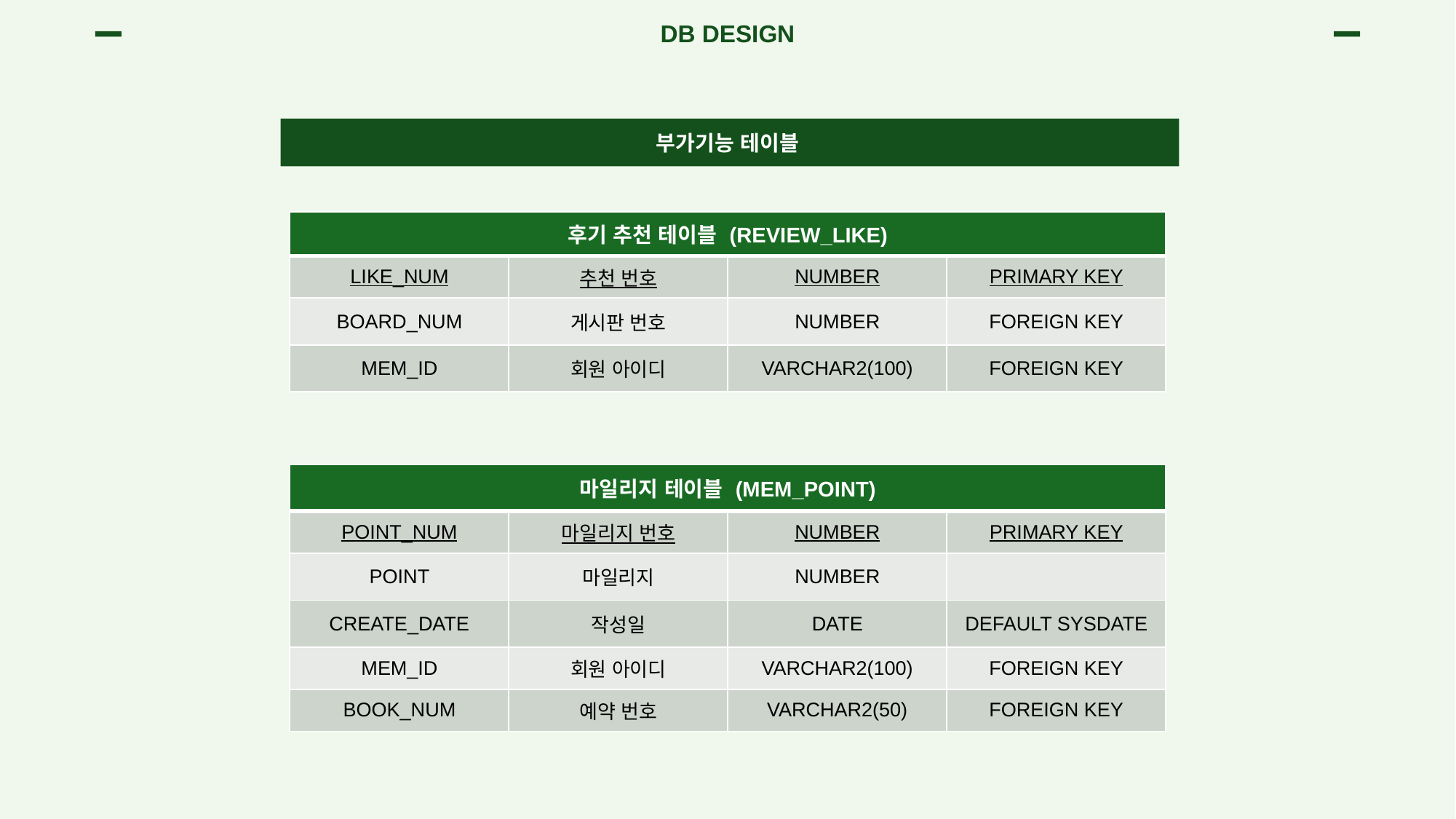

DB DESIGN

부가기능 테이블
| 후기 추천 테이블 (REVIEW\_LIKE) |  |  |  |
| --- | --- | --- | --- |
| LIKE\_NUM | 추천 번호 | NUMBER | PRIMARY KEY |
| BOARD\_NUM | 게시판 번호 | NUMBER | FOREIGN KEY |
| MEM\_ID | 회원 아이디 | VARCHAR2(100) | FOREIGN KEY |
| 마일리지 테이블 (MEM\_POINT) |  |  |  |
| --- | --- | --- | --- |
| POINT\_NUM | 마일리지 번호 | NUMBER | PRIMARY KEY |
| POINT | 마일리지 | NUMBER |  |
| CREATE\_DATE | 작성일 | DATE | DEFAULT SYSDATE |
| MEM\_ID | 회원 아이디 | VARCHAR2(100) | FOREIGN KEY |
| BOOK\_NUM | 예약 번호 | VARCHAR2(50) | FOREIGN KEY |